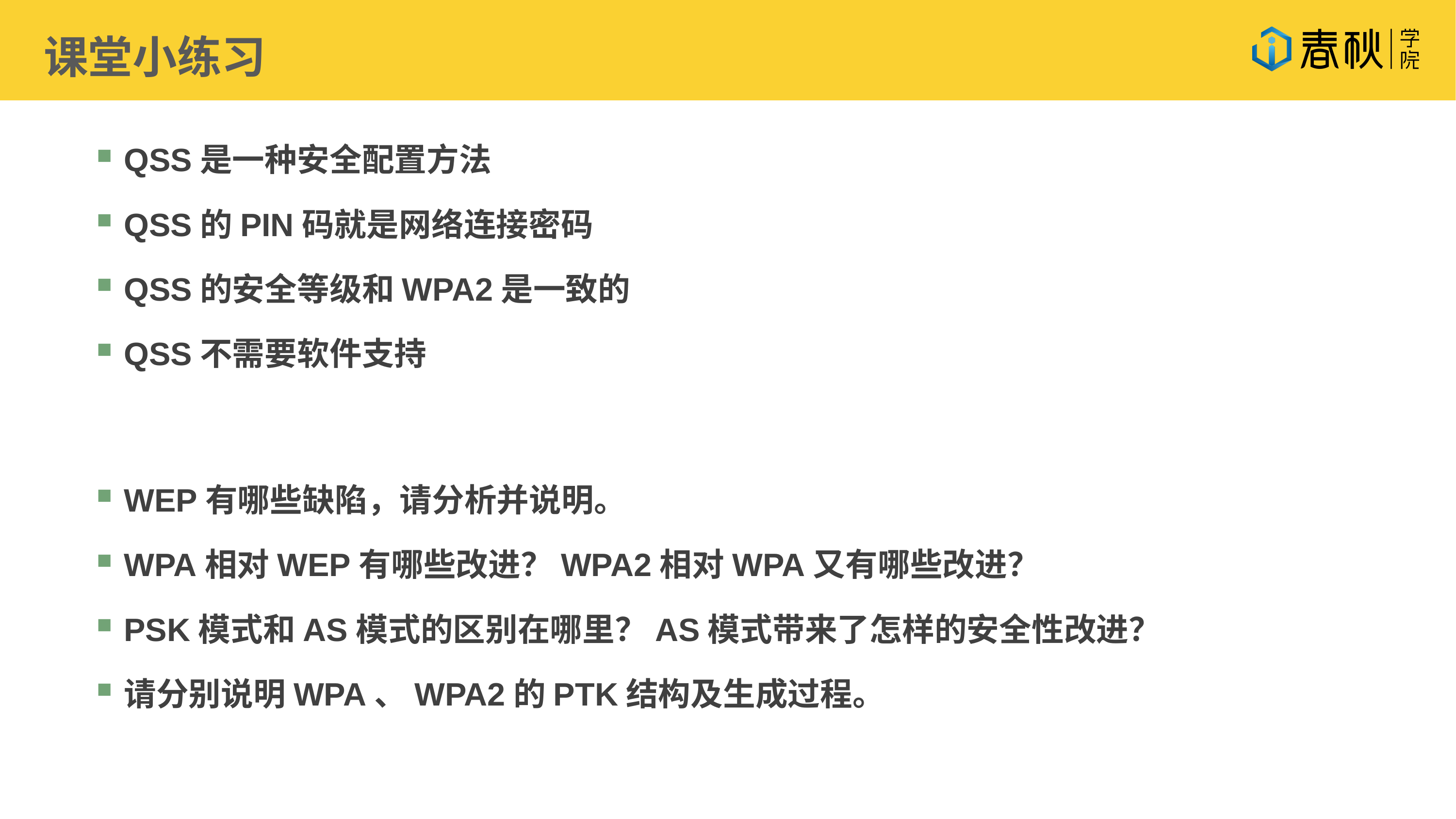

课堂小练习
QSS是一种安全配置方法
QSS的PIN码就是网络连接密码
QSS的安全等级和WPA2是一致的
QSS不需要软件支持

WEP有哪些缺陷，请分析并说明。
WPA相对WEP有哪些改进？WPA2相对WPA又有哪些改进？
PSK模式和AS模式的区别在哪里？AS模式带来了怎样的安全性改进？
请分别说明WPA、WPA2的PTK结构及生成过程。